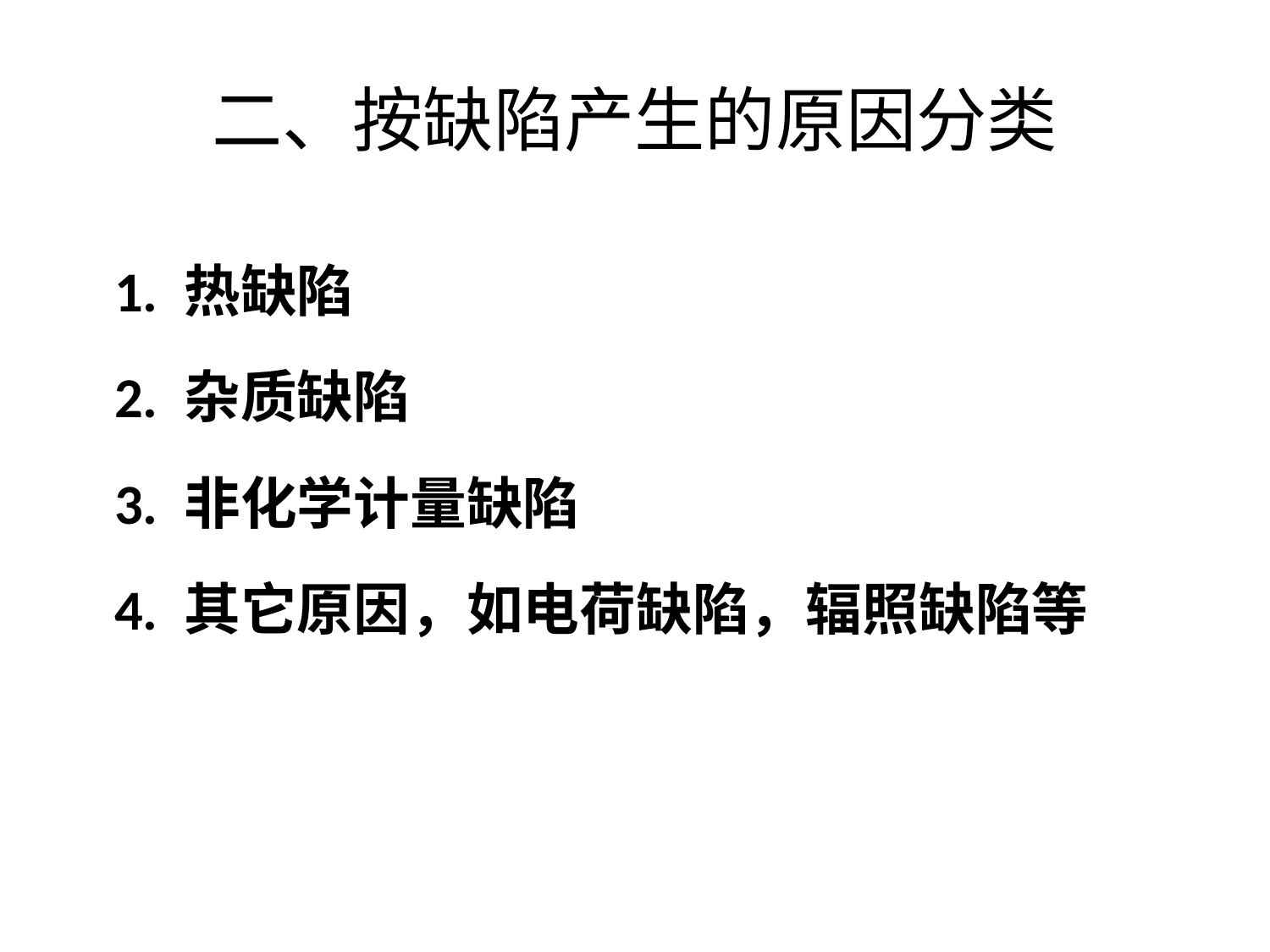

# 二、按缺陷产生的原因分类
   1. 热缺陷
   2. 杂质缺陷
   3. 非化学计量缺陷
   4. 其它原因，如电荷缺陷，辐照缺陷等